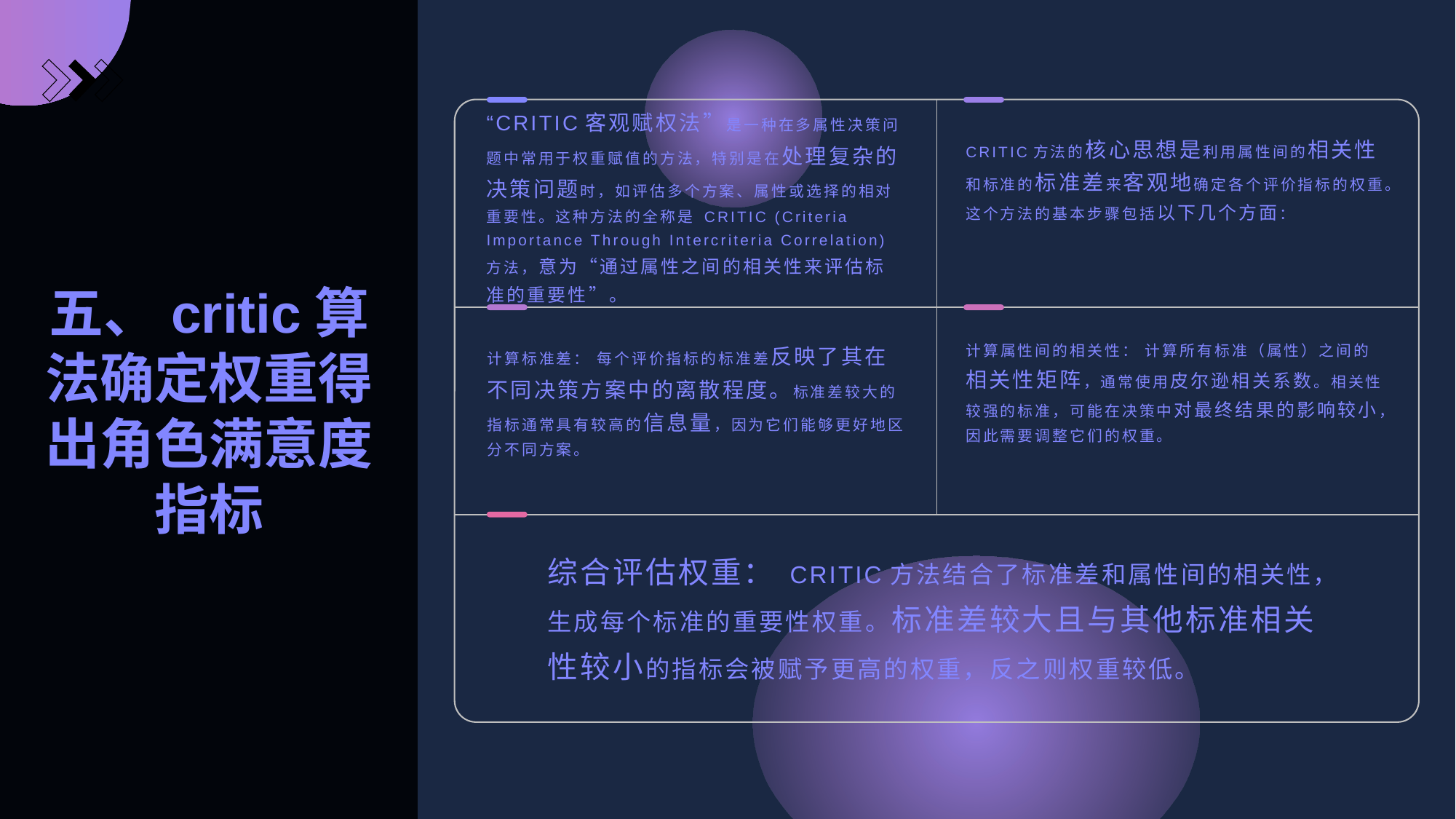

五、critic算法确定权重得出角色满意度指标

“CRITIC客观赋权法”是一种在多属性决策问题中常用于权重赋值的方法，特别是在处理复杂的决策问题时，如评估多个方案、属性或选择的相对重要性。这种方法的全称是 CRITIC (Criteria Importance Through Intercriteria Correlation) 方法，意为“通过属性之间的相关性来评估标准的重要性”。

CRITIC方法的核心思想是利用属性间的相关性和标准的标准差来客观地确定各个评价指标的权重。这个方法的基本步骤包括以下几个方面：

计算标准差： 每个评价指标的标准差反映了其在不同决策方案中的离散程度。标准差较大的指标通常具有较高的信息量，因为它们能够更好地区分不同方案。
计算属性间的相关性： 计算所有标准（属性）之间的相关性矩阵，通常使用皮尔逊相关系数。相关性较强的标准，可能在决策中对最终结果的影响较小，因此需要调整它们的权重。

综合评估权重： CRITIC方法结合了标准差和属性间的相关性，生成每个标准的重要性权重。标准差较大且与其他标准相关性较小的指标会被赋予更高的权重，反之则权重较低。